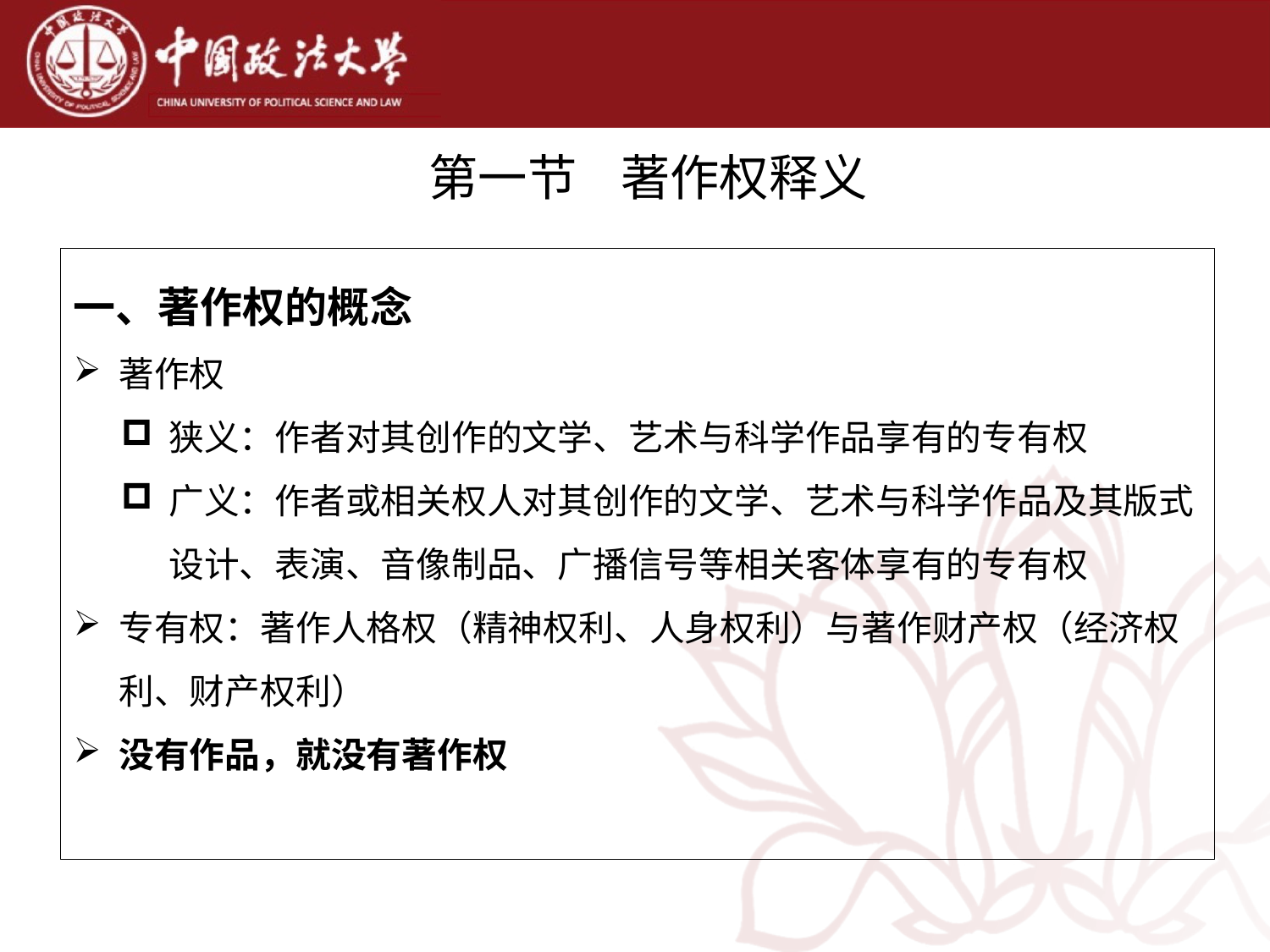

# 第一节    著作权释义
一、著作权的概念
著作权
狭义：作者对其创作的文学、艺术与科学作品享有的专有权
广义：作者或相关权人对其创作的文学、艺术与科学作品及其版式设计、表演、音像制品、广播信号等相关客体享有的专有权
专有权：著作人格权（精神权利、人身权利）与著作财产权（经济权利、财产权利）
没有作品，就没有著作权